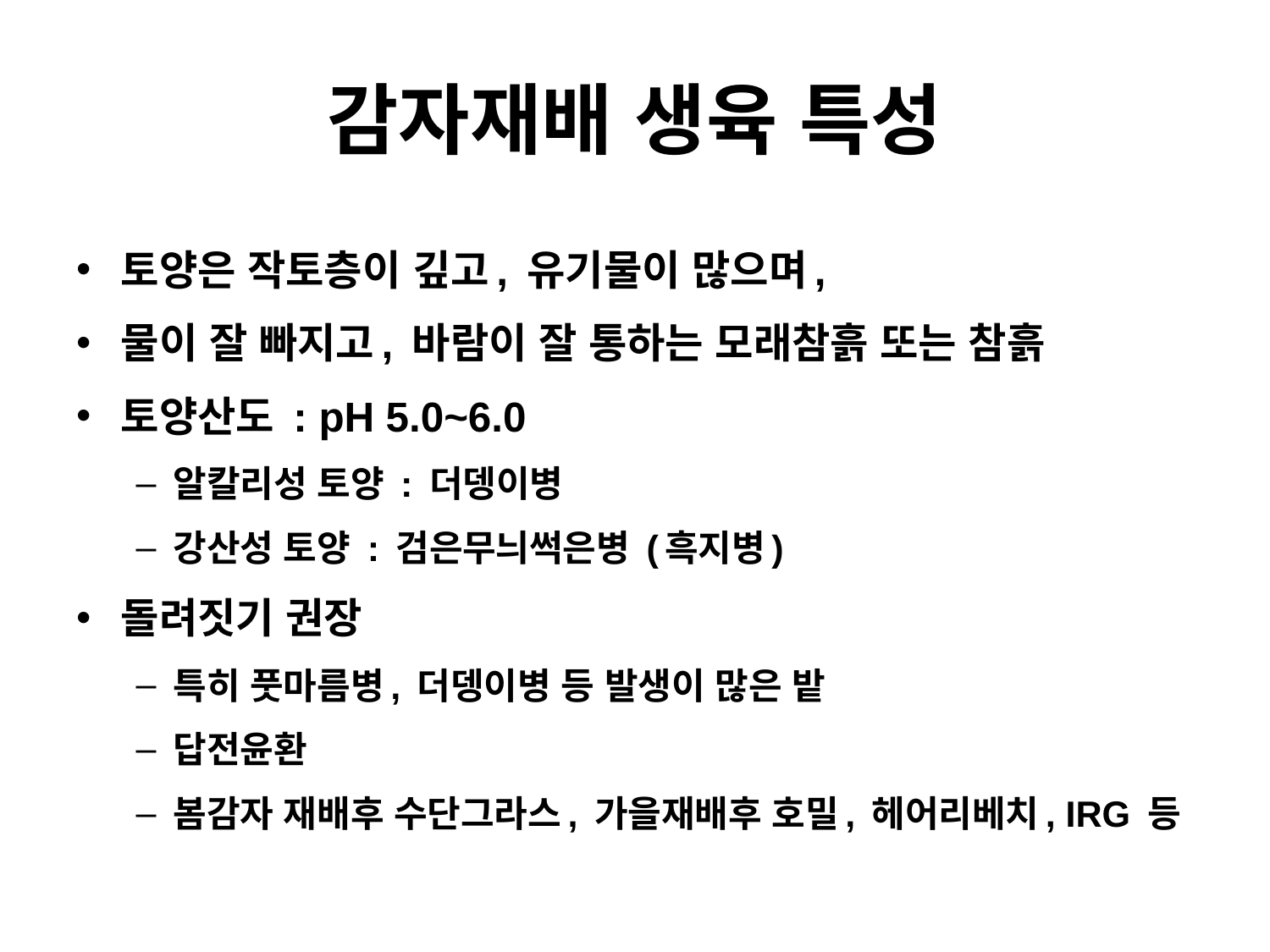

# 감자재배 생육 특성
토양은 작토층이 깊고, 유기물이 많으며,
물이 잘 빠지고, 바람이 잘 통하는 모래참흙 또는 참흙
토양산도 : pH 5.0~6.0
알칼리성 토양 : 더뎅이병
강산성 토양 : 검은무늬썩은병 (흑지병)
돌려짓기 권장
특히 풋마름병, 더뎅이병 등 발생이 많은 밭
답전윤환
봄감자 재배후 수단그라스, 가을재배후 호밀, 헤어리베치, IRG 등